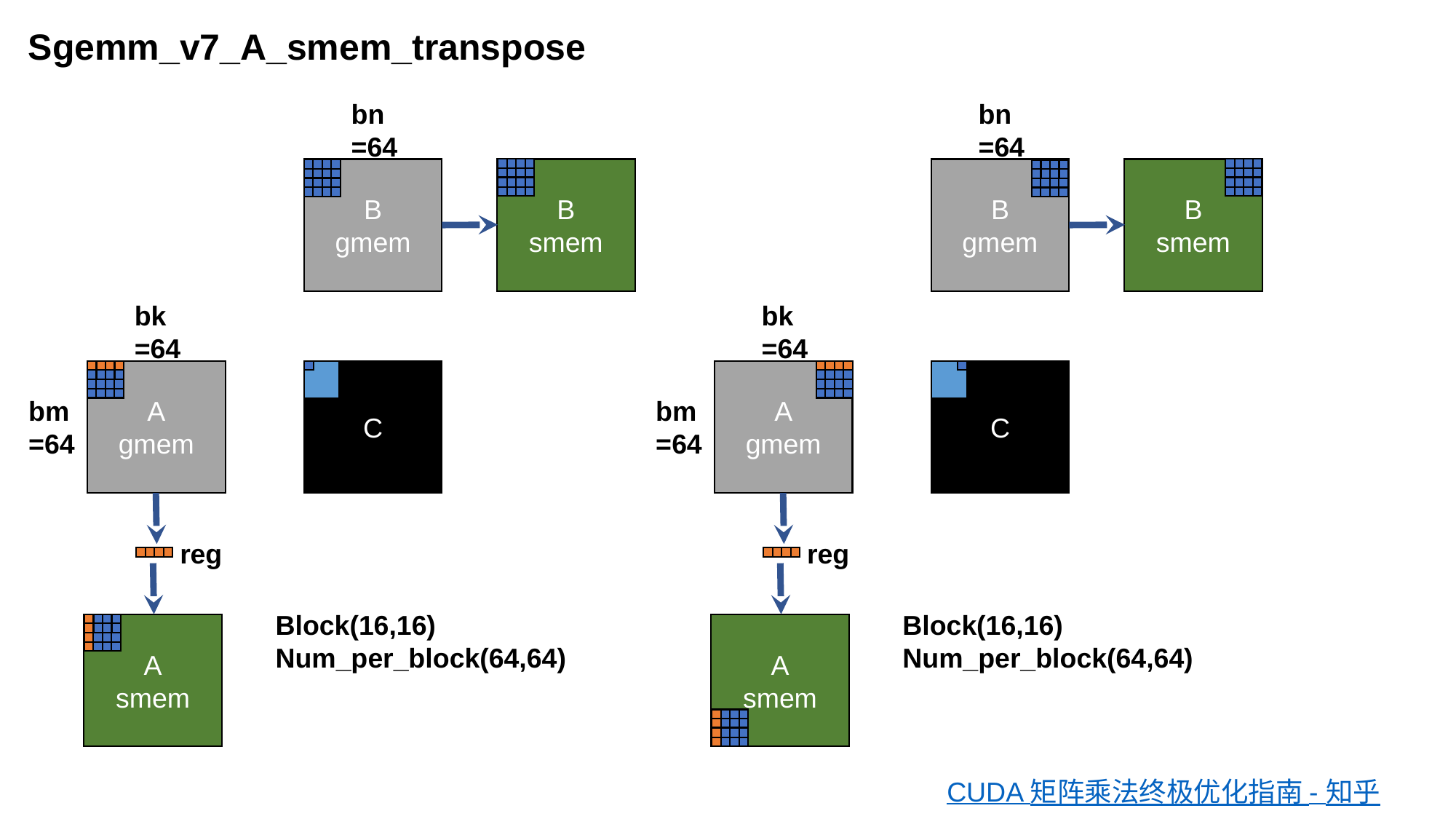

Sgemm_v7_A_smem_transpose
bn
=64
bn
=64
B
gmem
B
smem

B
gmem
B
smem

bk
=64
bk
=64
A
gmem

C

A
gmem

C

bm =64
bm =64

reg
reg

Block(16,16)
Num_per_block(64,64)
Block(16,16)
Num_per_block(64,64)

A
smem
A
smem

CUDA 矩阵乘法终极优化指南 - 知乎